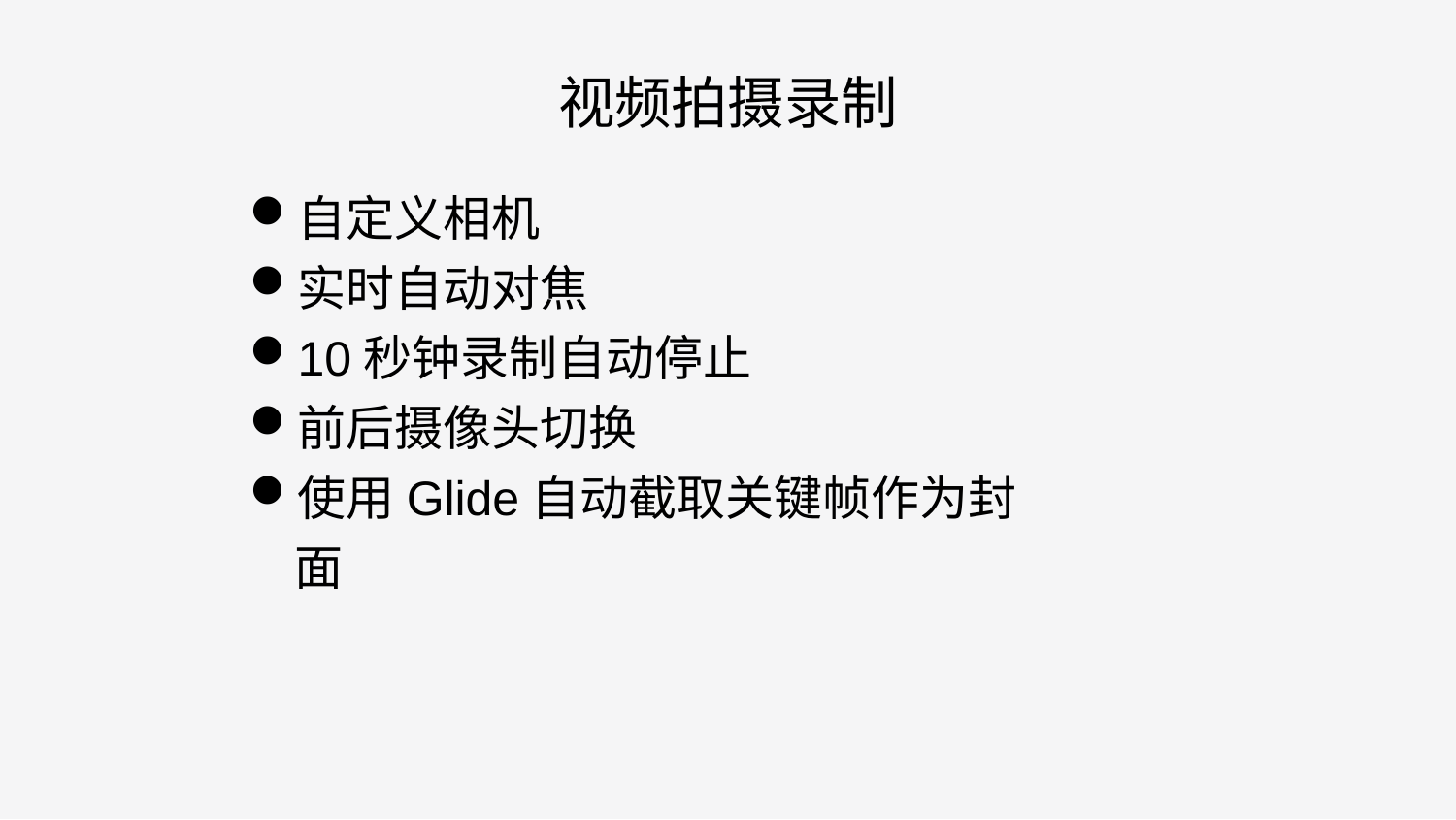

# 视频拍摄录制
自定义相机
实时自动对焦
10秒钟录制自动停止
前后摄像头切换
使用Glide自动截取关键帧作为封面